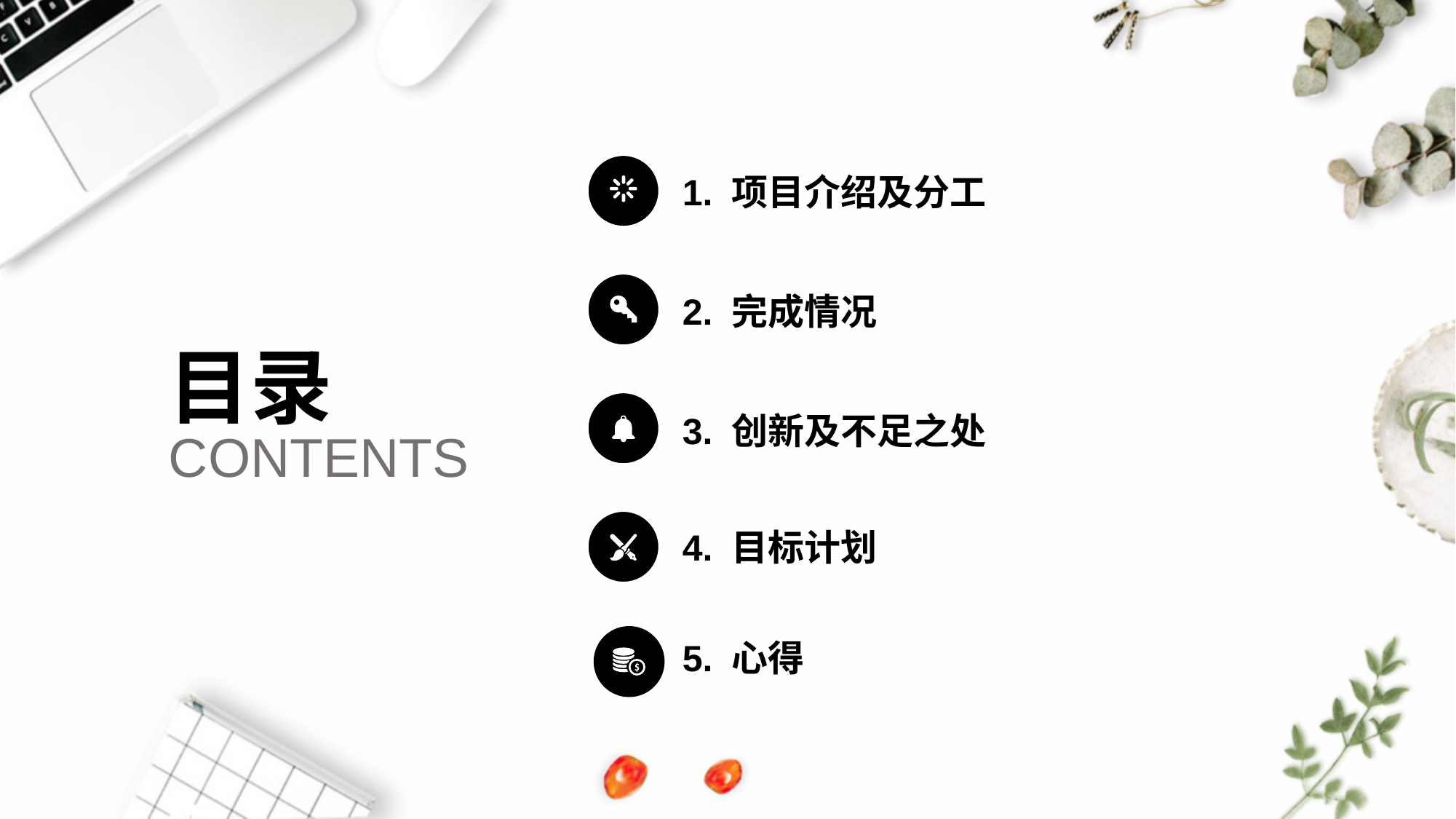

1. 项目介绍及分工

2. 完成情况
目录
CONTENTS

3. 创新及不足之处

4. 目标计划

5. 心得